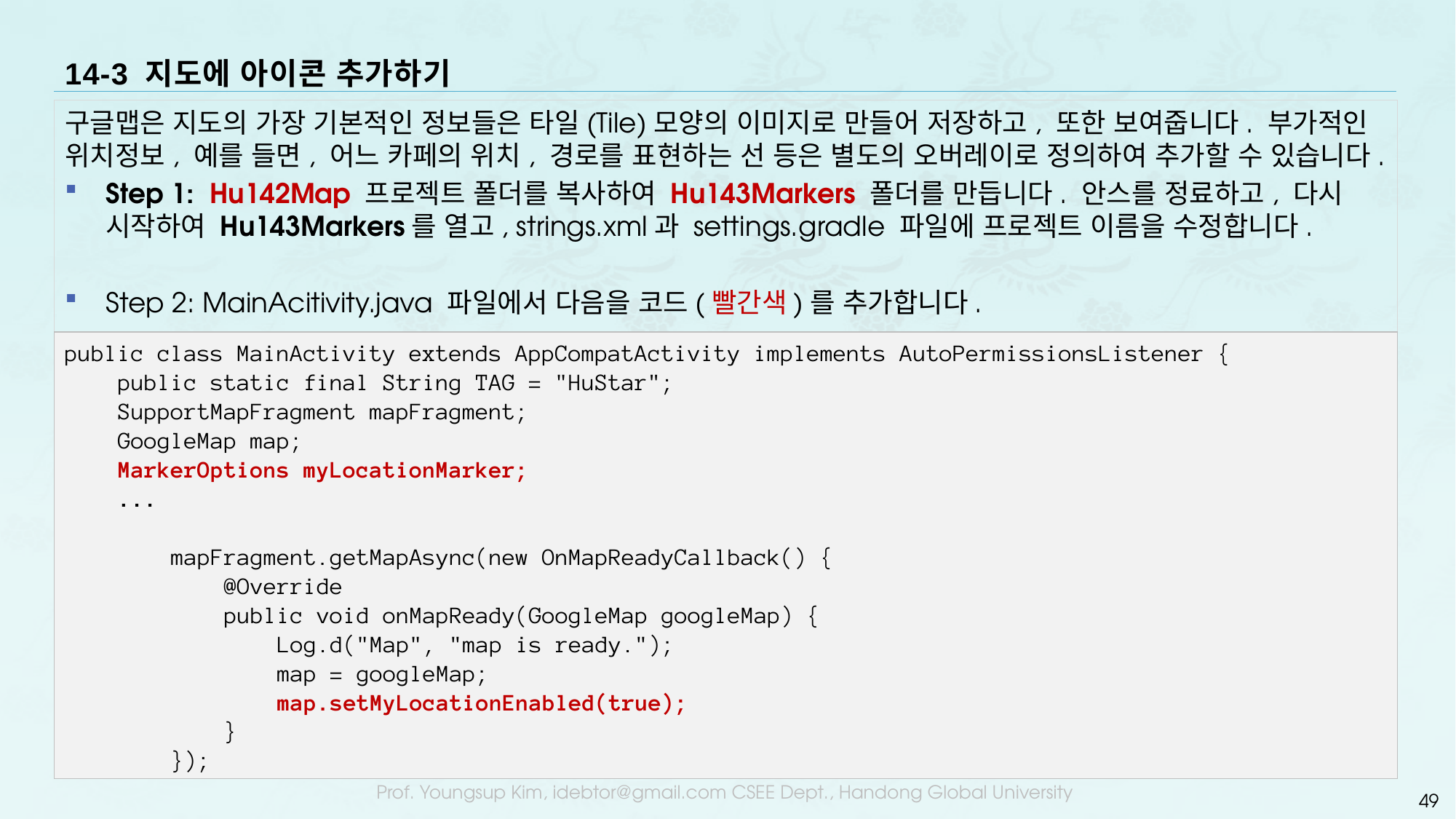

# 14-3 지도에 아이콘 추가하기
구글맵은 지도의 가장 기본적인 정보들은 타일(Tile)모양의 이미지로 만들어 저장하고, 또한 보여줍니다. 부가적인 위치정보, 예를 들면, 어느 카페의 위치, 경로를 표현하는 선 등은 별도의 오버레이로 정의하여 추가할 수 있습니다.
Step 1:  Hu142Map 프로젝트 폴더를 복사하여 Hu143Markers 폴더를 만듭니다. 안스를 정료하고, 다시 시작하여 Hu143Markers를 열고, strings.xml과 settings.gradle 파일에 프로젝트 이름을 수정합니다.

Step 2: MainAcitivity.java 파일에서 다음을 코드(빨간색)를 추가합니다.

public class MainActivity extends AppCompatActivity implements AutoPermissionsListener {
    public static final String TAG = "HuStar";
    SupportMapFragment mapFragment;
    GoogleMap map;
    MarkerOptions myLocationMarker;
    ...

        mapFragment.getMapAsync(new OnMapReadyCallback() {
            @Override
            public void onMapReady(GoogleMap googleMap) {
                Log.d("Map", "map is ready.");
                map = googleMap;
                map.setMyLocationEnabled(true);
            }
        });
49